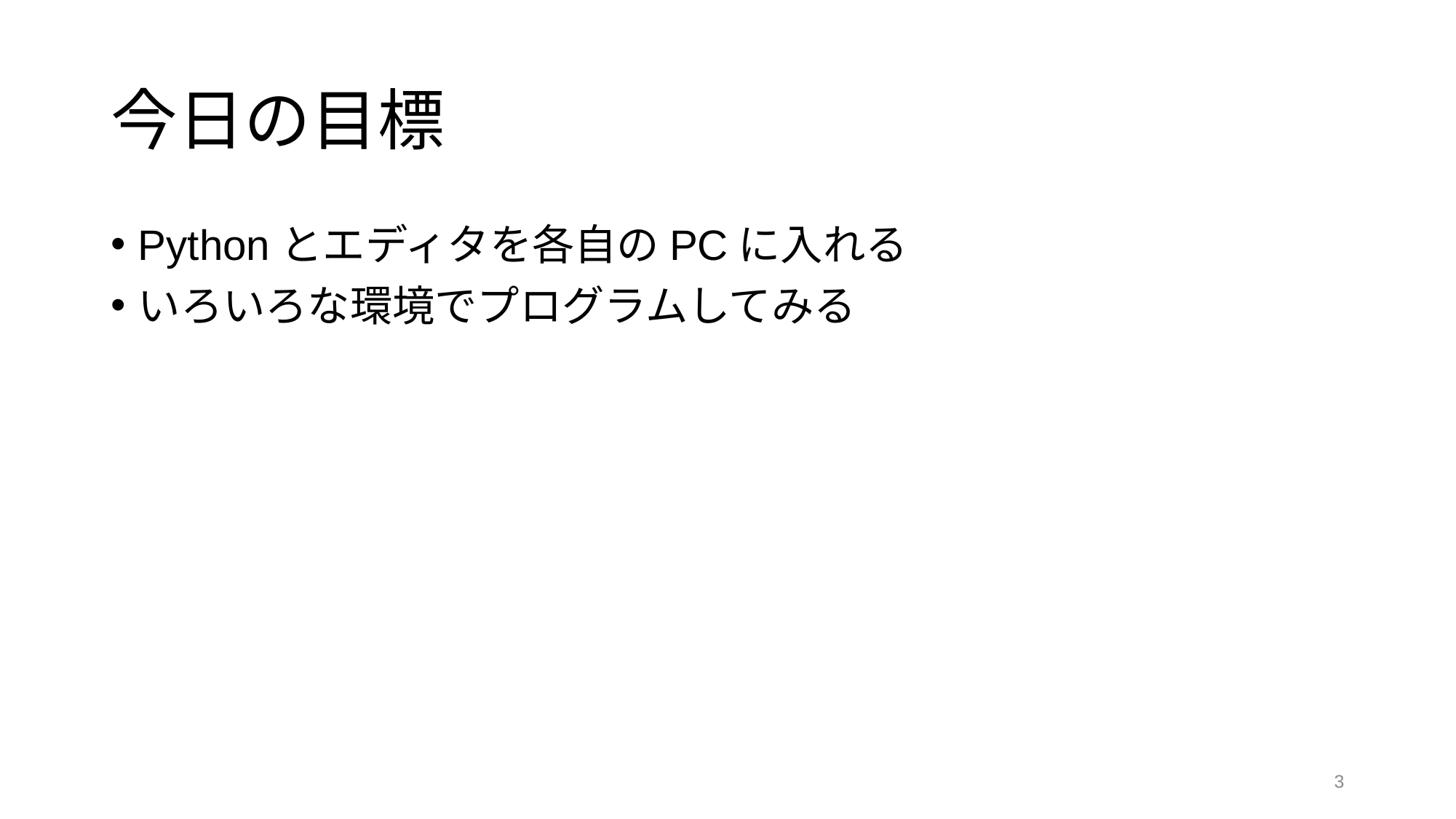

# 今日の目標
Pythonとエディタを各自のPCに入れる
いろいろな環境でプログラムしてみる
3